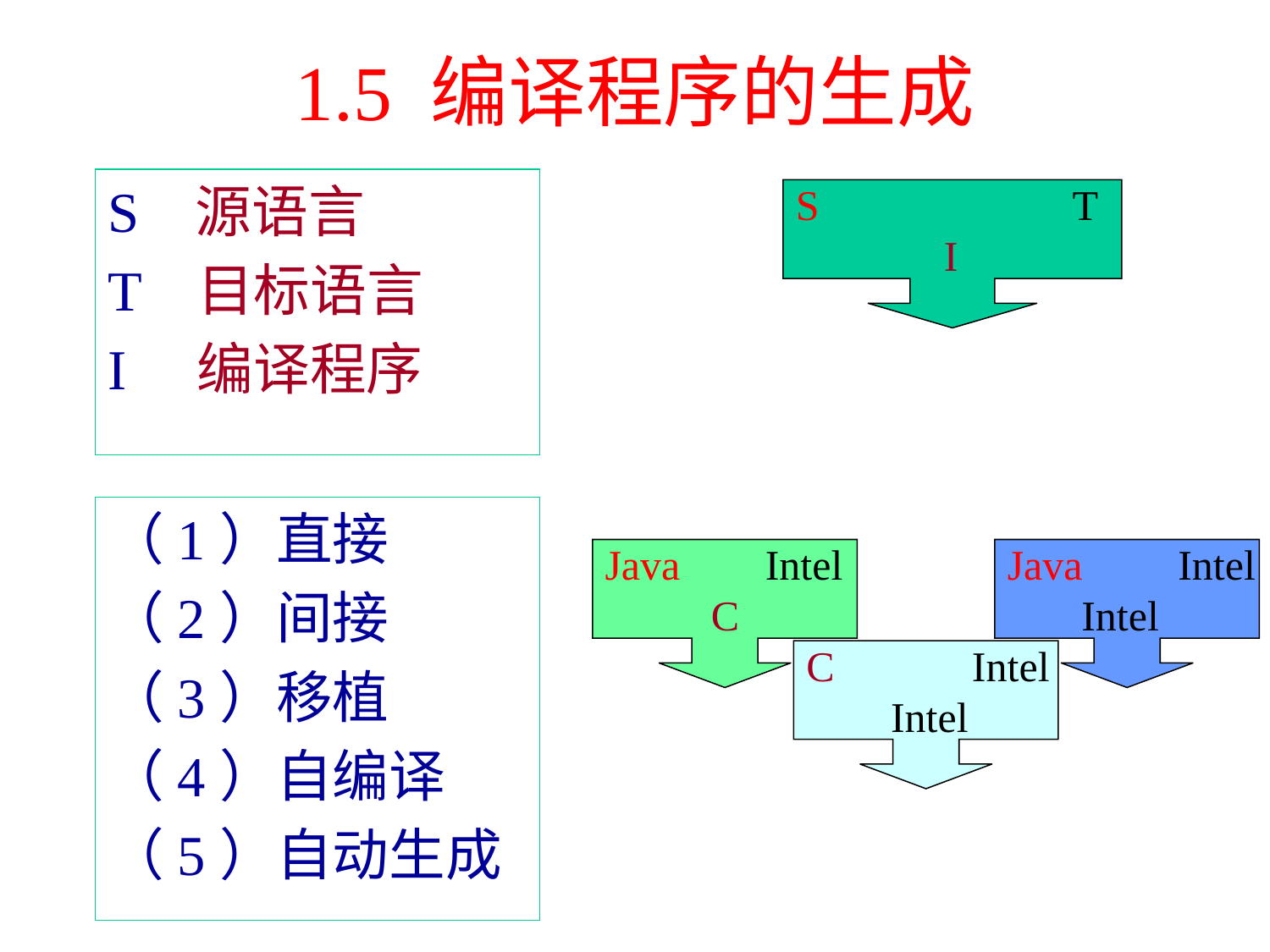

# 1.5 编译程序的生成
S   源语言
T   目标语言
I    编译程序
S                        T
              I
（1）直接
（2）间接
（3）移植
（4）自编译
（5）自动生成
Java        Intel
          C
Java         Intel
       Intel
C             Intel
        Intel